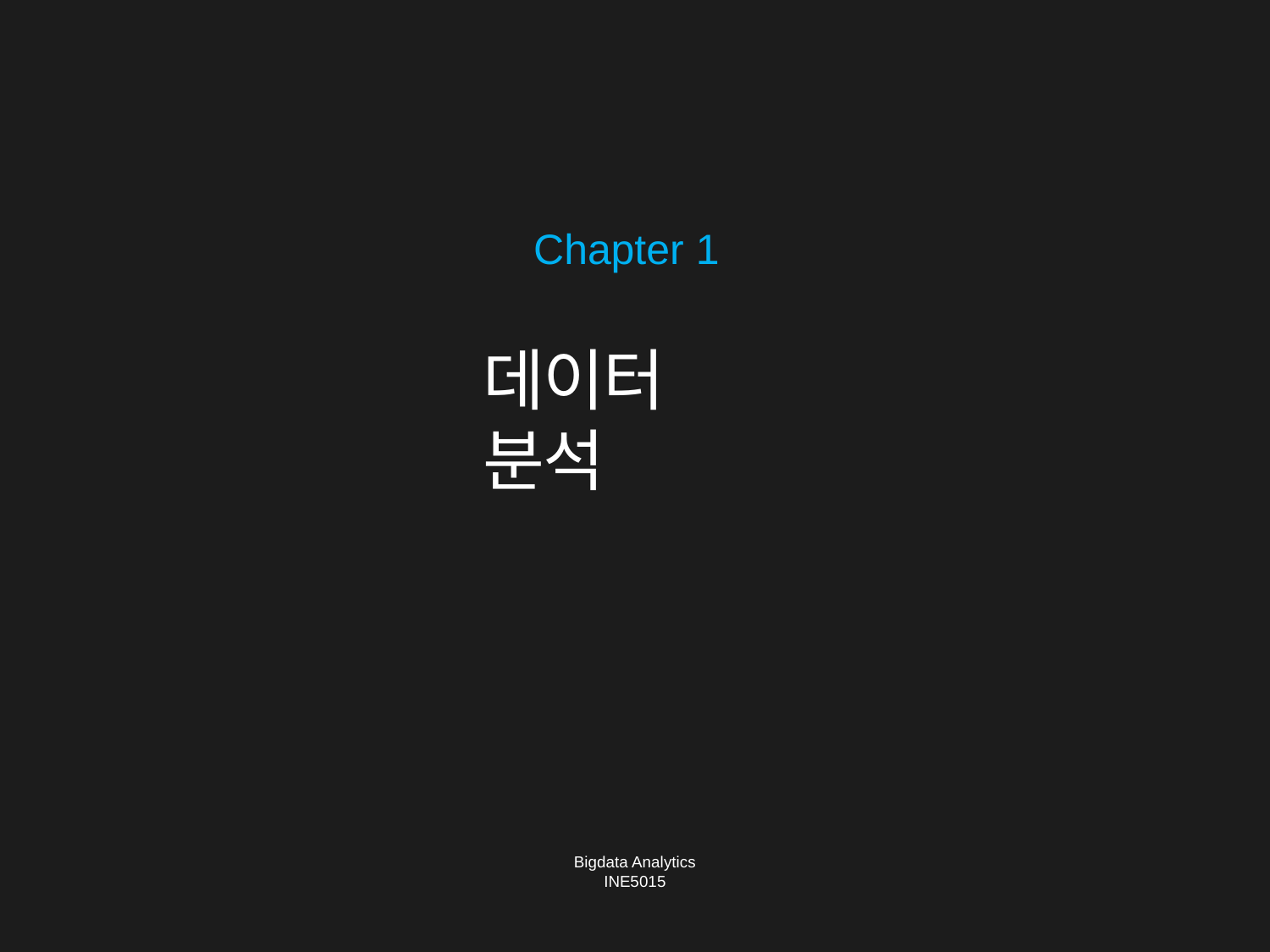

Chapter 1
# 데이터 분석
Bigdata Analytics
INE5015